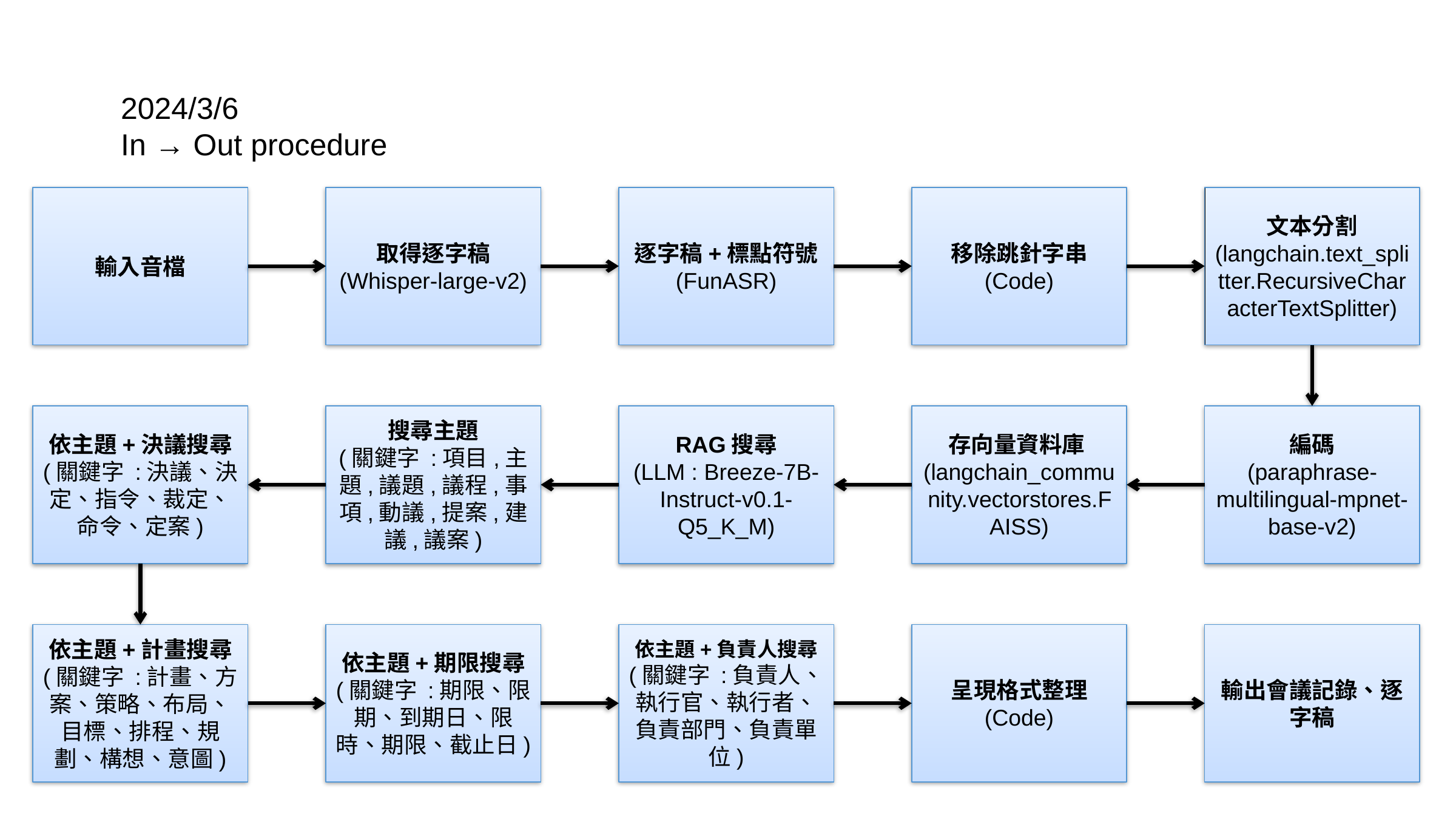

2024/3/6
In → Out procedure
輸入音檔
取得逐字稿
(Whisper-large-v2)
逐字稿+標點符號
(FunASR)
移除跳針字串
(Code)
文本分割
(langchain.text_splitter.RecursiveCharacterTextSplitter)
依主題+決議搜尋
(關鍵字 :決議、決定、指令、裁定、命令、定案)
搜尋主題
(關鍵字 :項目,主題,議題,議程,事項,動議,提案,建議,議案)
RAG搜尋
(LLM : Breeze-7B-Instruct-v0.1-Q5_K_M)
存向量資料庫(langchain_community.vectorstores.FAISS)
編碼
(paraphrase-multilingual-mpnet-base-v2)
依主題+計畫搜尋
(關鍵字 :計畫、方案、策略、布局、目標、排程、規劃、構想、意圖)
依主題+期限搜尋
(關鍵字 :期限、限期、到期日、限時、期限、截止日)
依主題+負責人搜尋
(關鍵字 :負責人、執行官、執行者、負責部門、負責單位)
呈現格式整理
(Code)
輸出會議記錄、逐字稿